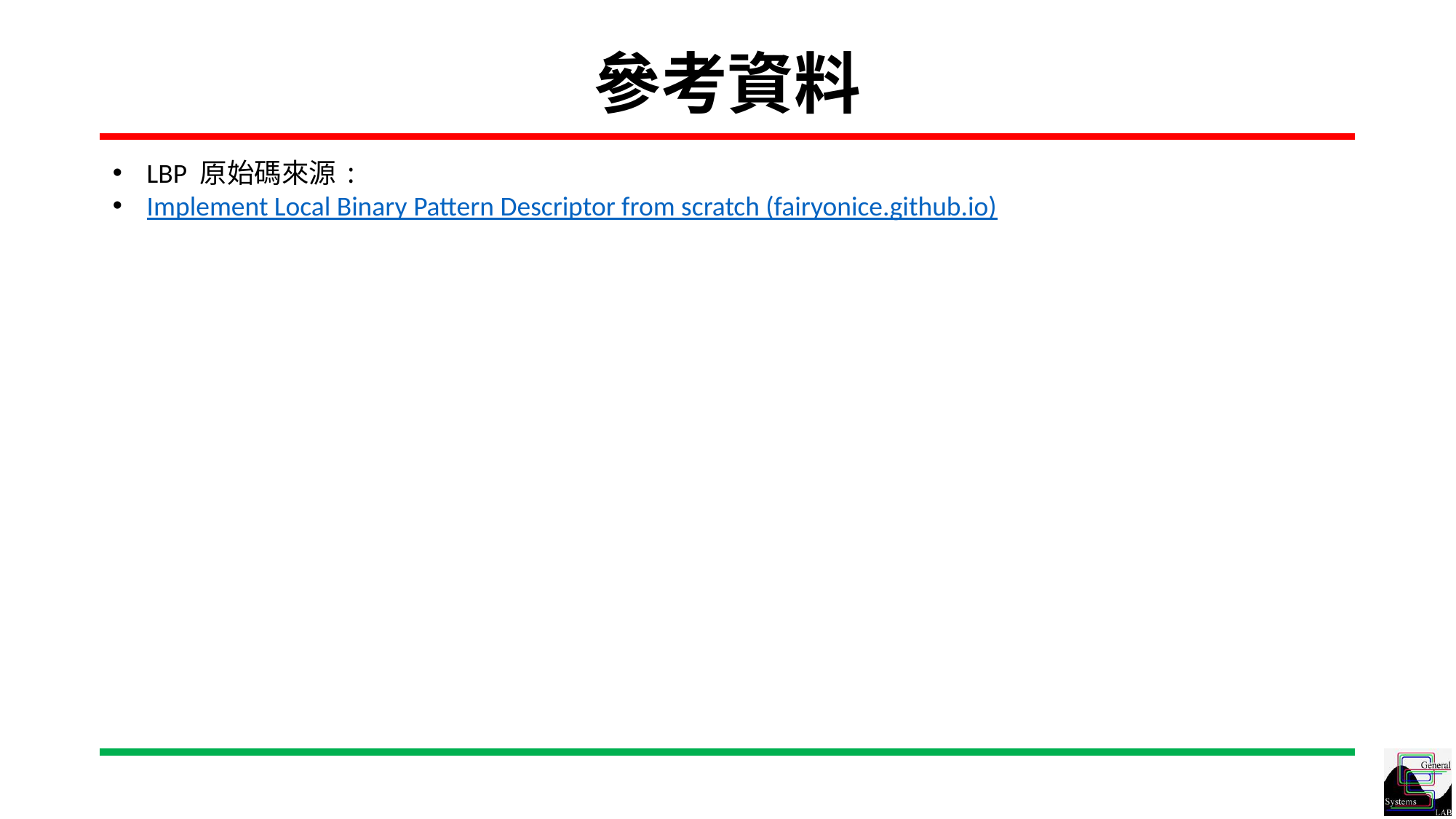

# 參考資料
LBP 原始碼來源:
Implement Local Binary Pattern Descriptor from scratch (fairyonice.github.io)